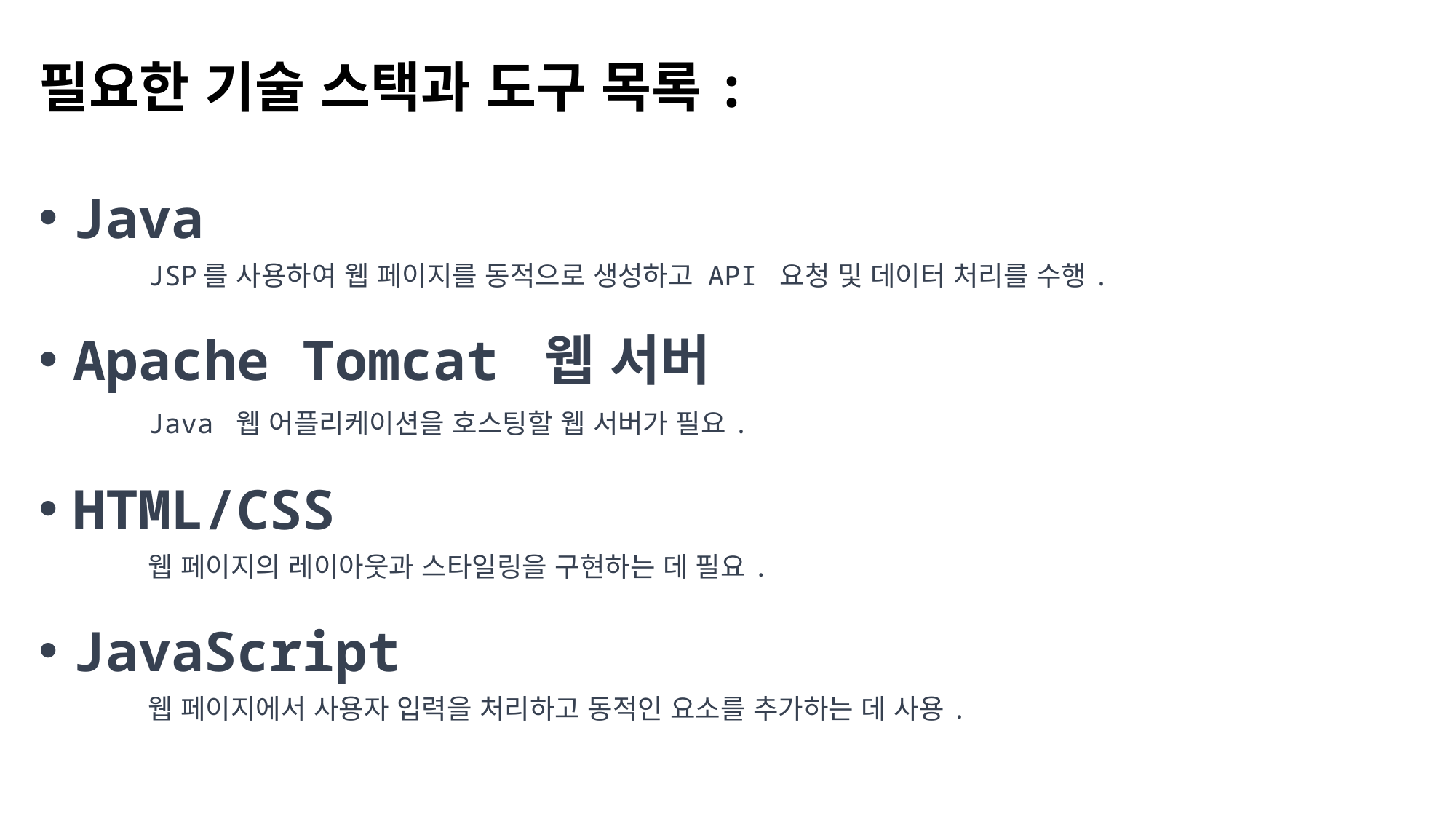

필요한 기술 스택과 도구 목록:

Java
	JSP를 사용하여 웹 페이지를 동적으로 생성하고 API 요청 및 데이터 처리를 수행.

Apache Tomcat 웹 서버
	Java 웹 어플리케이션을 호스팅할 웹 서버가 필요.

HTML/CSS
	웹 페이지의 레이아웃과 스타일링을 구현하는 데 필요.

JavaScript
	웹 페이지에서 사용자 입력을 처리하고 동적인 요소를 추가하는 데 사용.